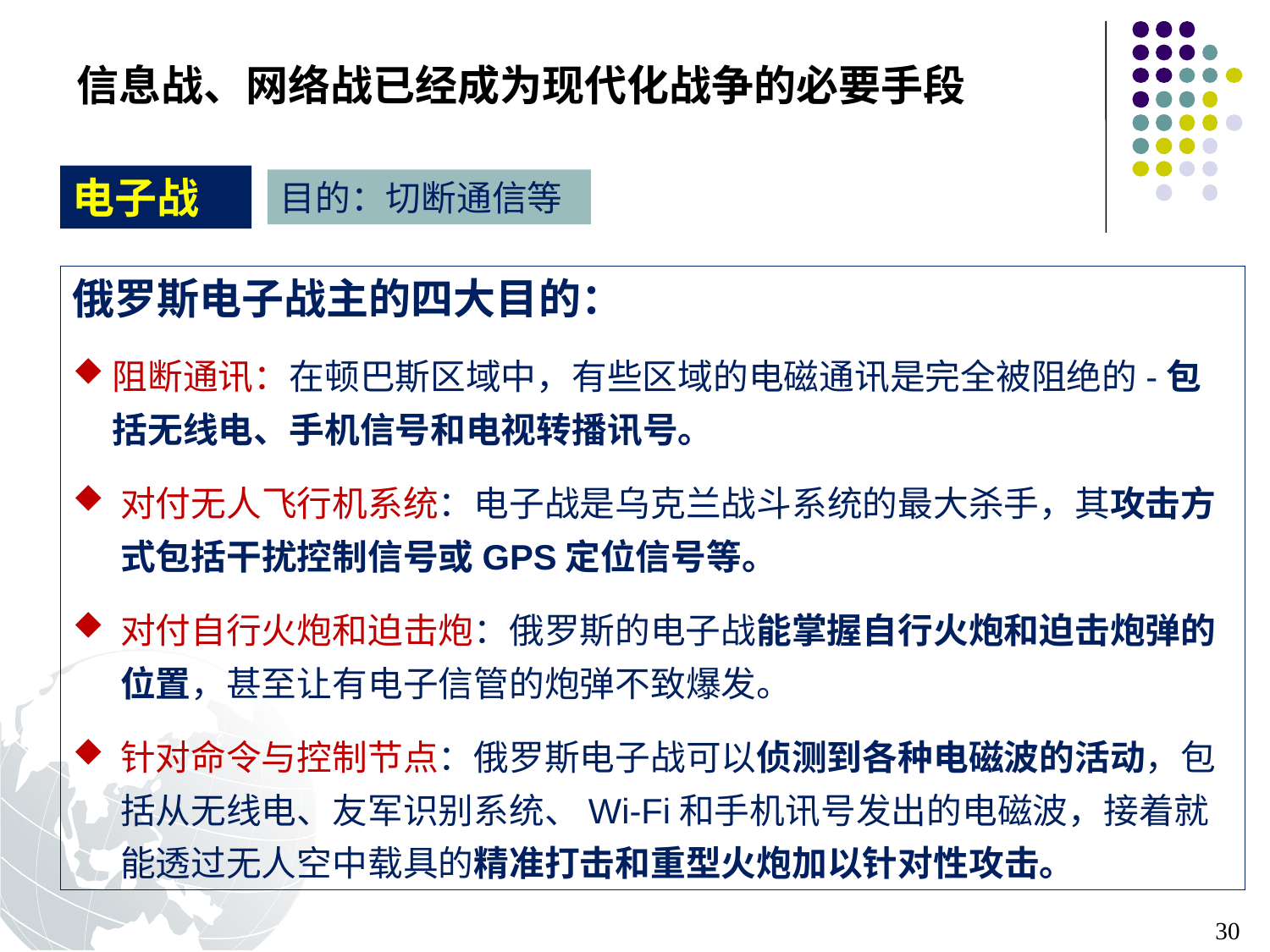

# 信息战、网络战已经成为现代化战争的必要手段
电子战
目的：切断通信等
俄罗斯电子战主的四大目的：
阻断通讯：在顿巴斯区域中，有些区域的电磁通讯是完全被阻绝的-包括无线电、手机信号和电视转播讯号。
对付无人飞行机系统：电子战是乌克兰战斗系统的最大杀手，其攻击方式包括干扰控制信号或GPS定位信号等。
对付自行火炮和迫击炮：俄罗斯的电子战能掌握自行火炮和迫击炮弹的位置，甚至让有电子信管的炮弹不致爆发。
针对命令与控制节点：俄罗斯电子战可以侦测到各种电磁波的活动，包括从无线电、友军识别系统、Wi-Fi和手机讯号发出的电磁波，接着就能透过无人空中载具的精准打击和重型火炮加以针对性攻击。